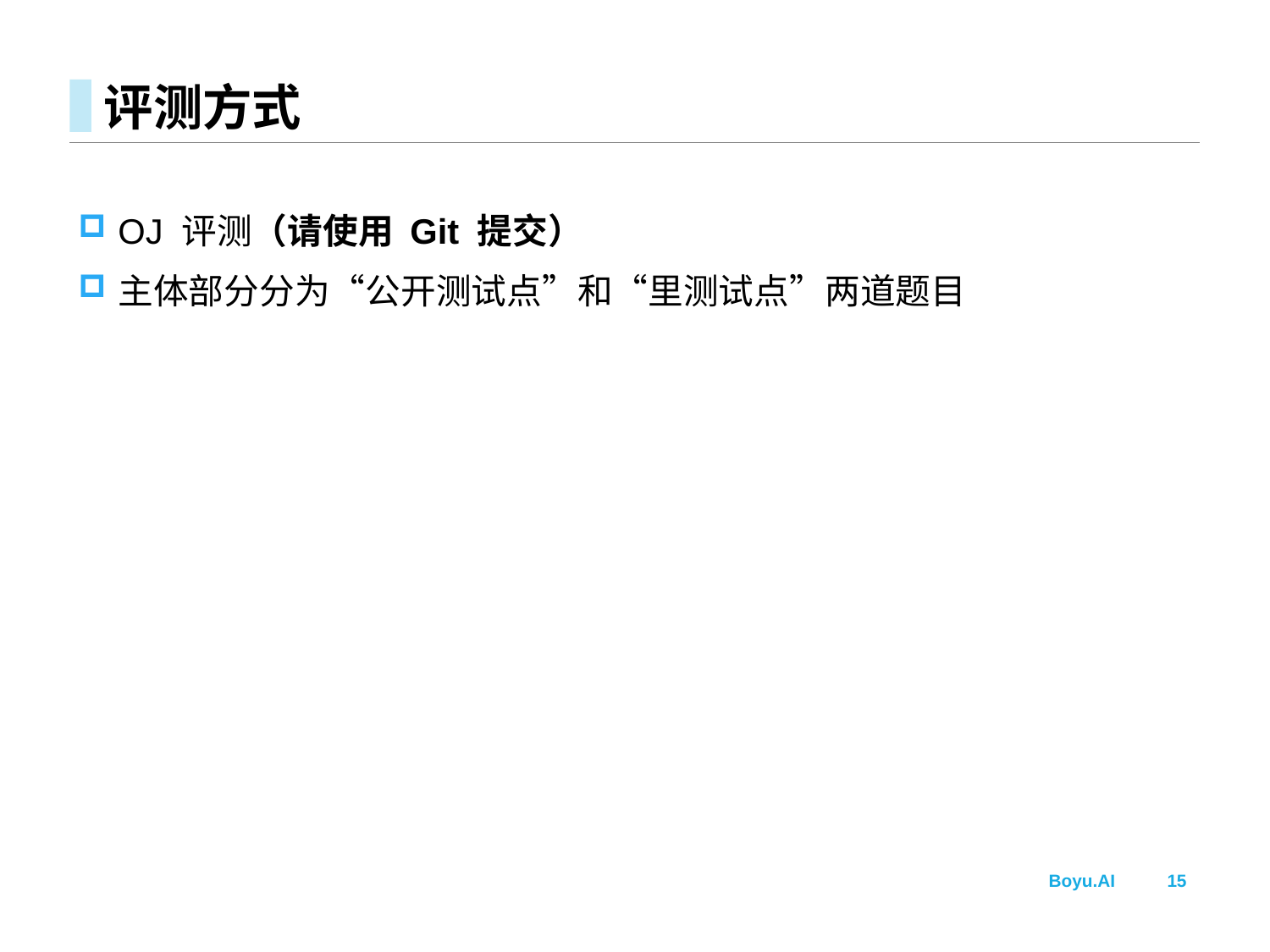

# 评测方式
OJ 评测（请使用 Git 提交）
主体部分分为“公开测试点”和“里测试点”两道题目